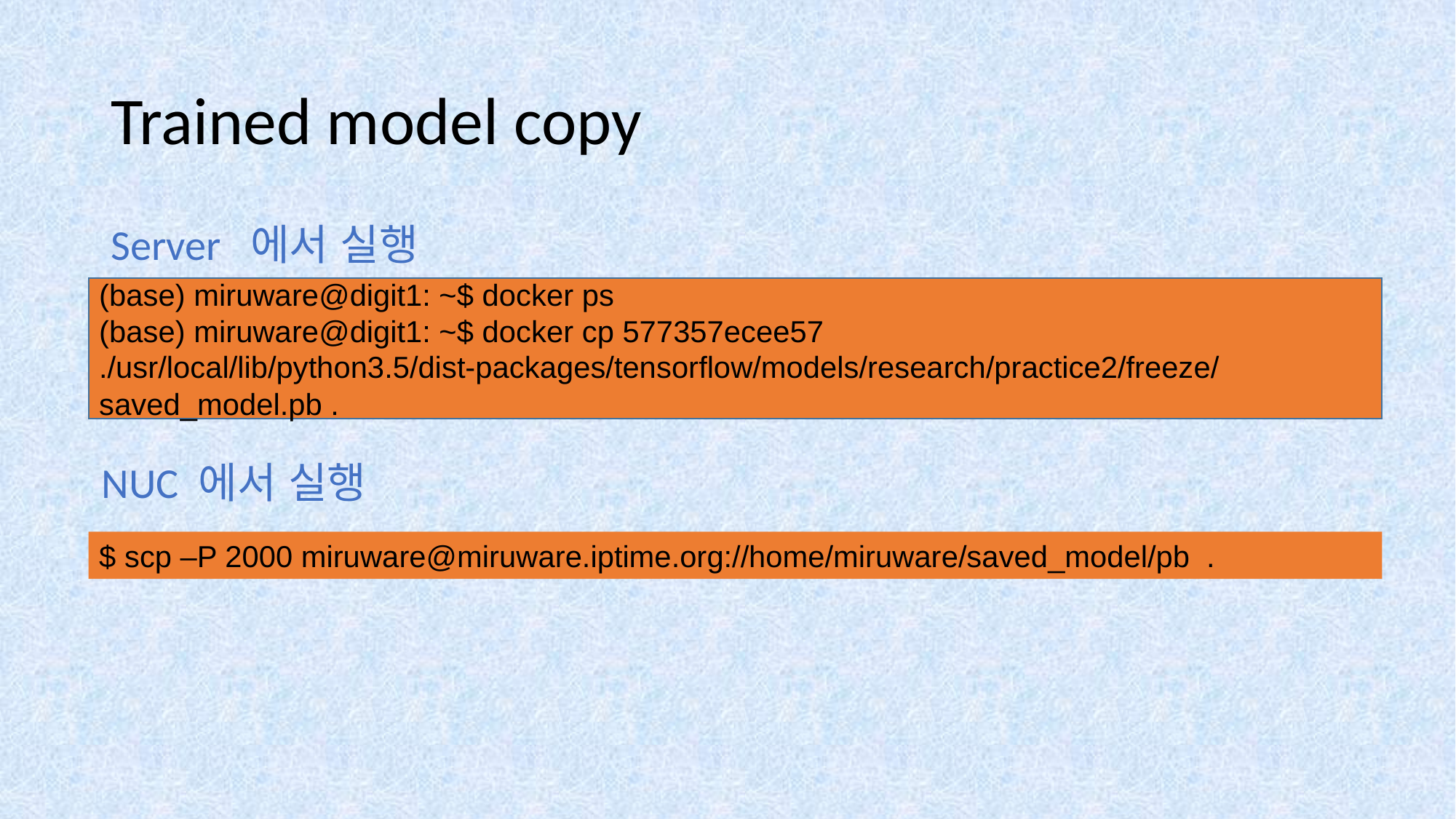

# Trained model copy
Server  에서 실행

(base) miruware@digit1: ~$ docker ps
(base) miruware@digit1: ~$ docker cp 577357ecee57 ./usr/local/lib/python3.5/dist-packages/tensorflow/models/research/practice2/freeze/saved_model.pb .
NUC 에서 실행
$ scp –P 2000 miruware@miruware.iptime.org://home/miruware/saved_model/pb  .